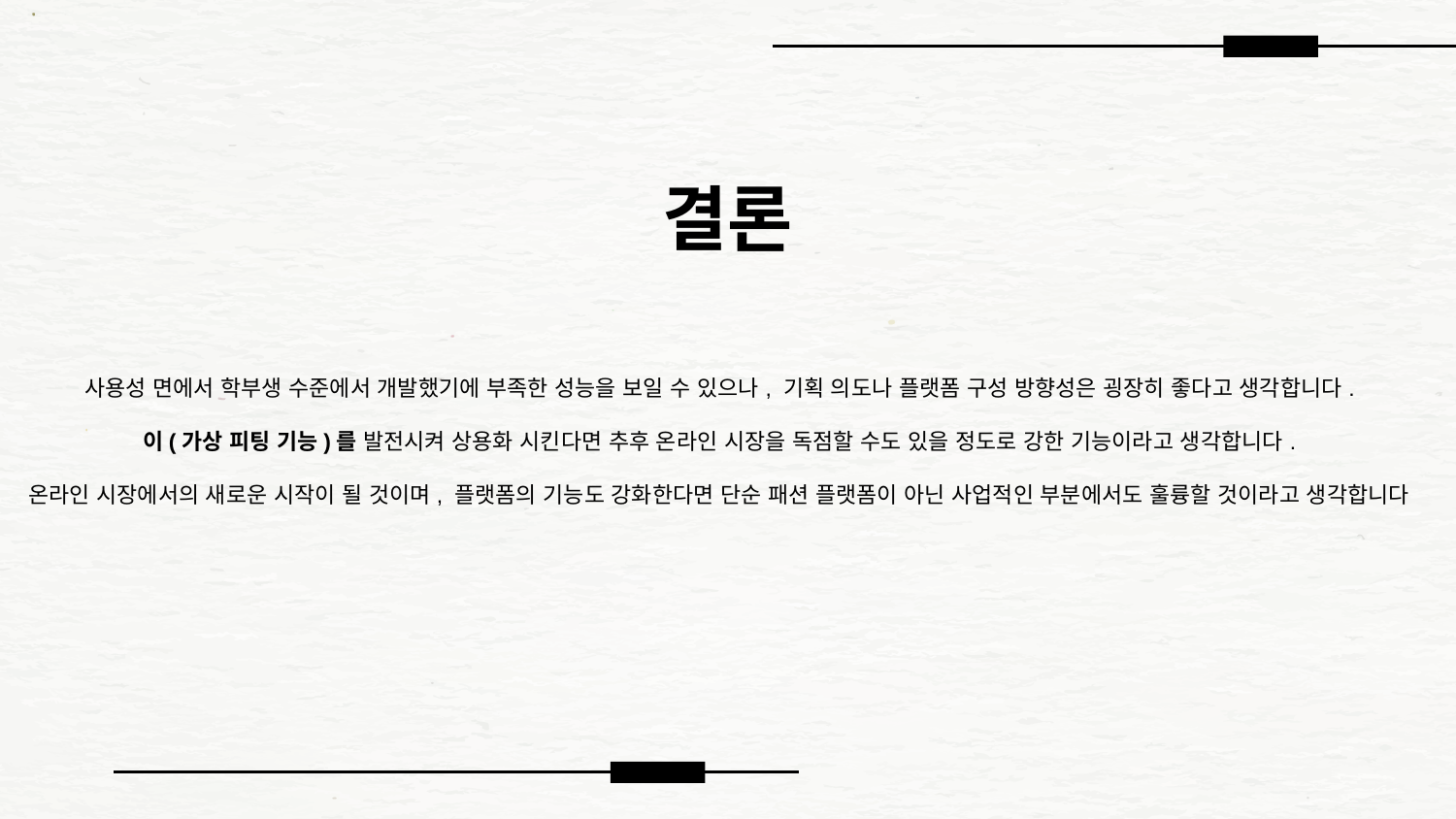

# 결론
사용성 면에서 학부생 수준에서 개발했기에 부족한 성능을 보일 수 있으나, 기획 의도나 플랫폼 구성 방향성은 굉장히 좋다고 생각합니다.

이(가상 피팅 기능)를 발전시켜 상용화 시킨다면 추후 온라인 시장을 독점할 수도 있을 정도로 강한 기능이라고 생각합니다.

온라인 시장에서의 새로운 시작이 될 것이며, 플랫폼의 기능도 강화한다면 단순 패션 플랫폼이 아닌 사업적인 부분에서도 훌륭할 것이라고 생각합니다